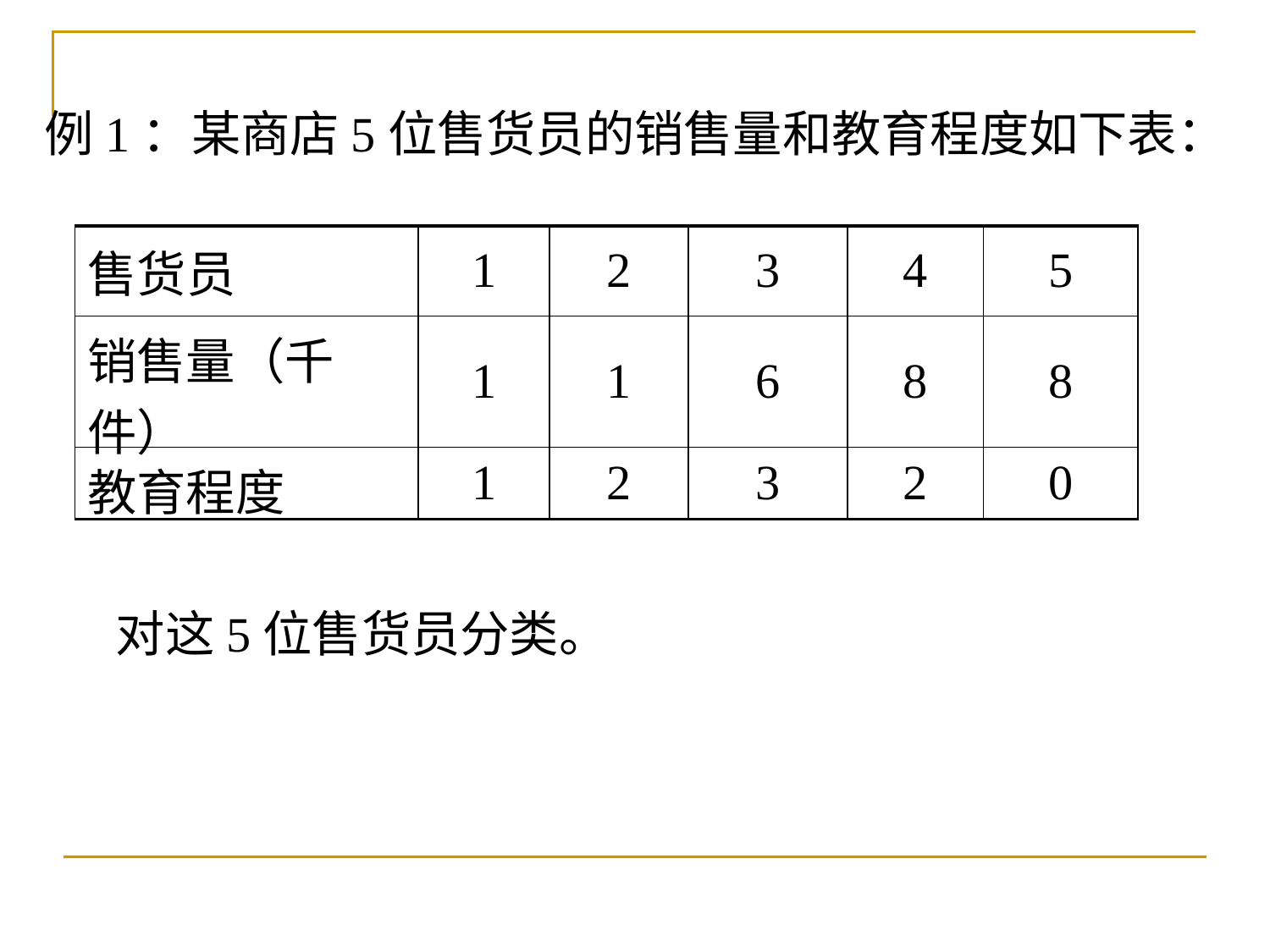

例1：某商店5位售货员的销售量和教育程度如下表：
| 售货员 | 1 | 2 | 3 | 4 | 5 |
| --- | --- | --- | --- | --- | --- |
| 销售量（千件） | 1 | 1 | 6 | 8 | 8 |
| 教育程度 | 1 | 2 | 3 | 2 | 0 |
对这5位售货员分类。